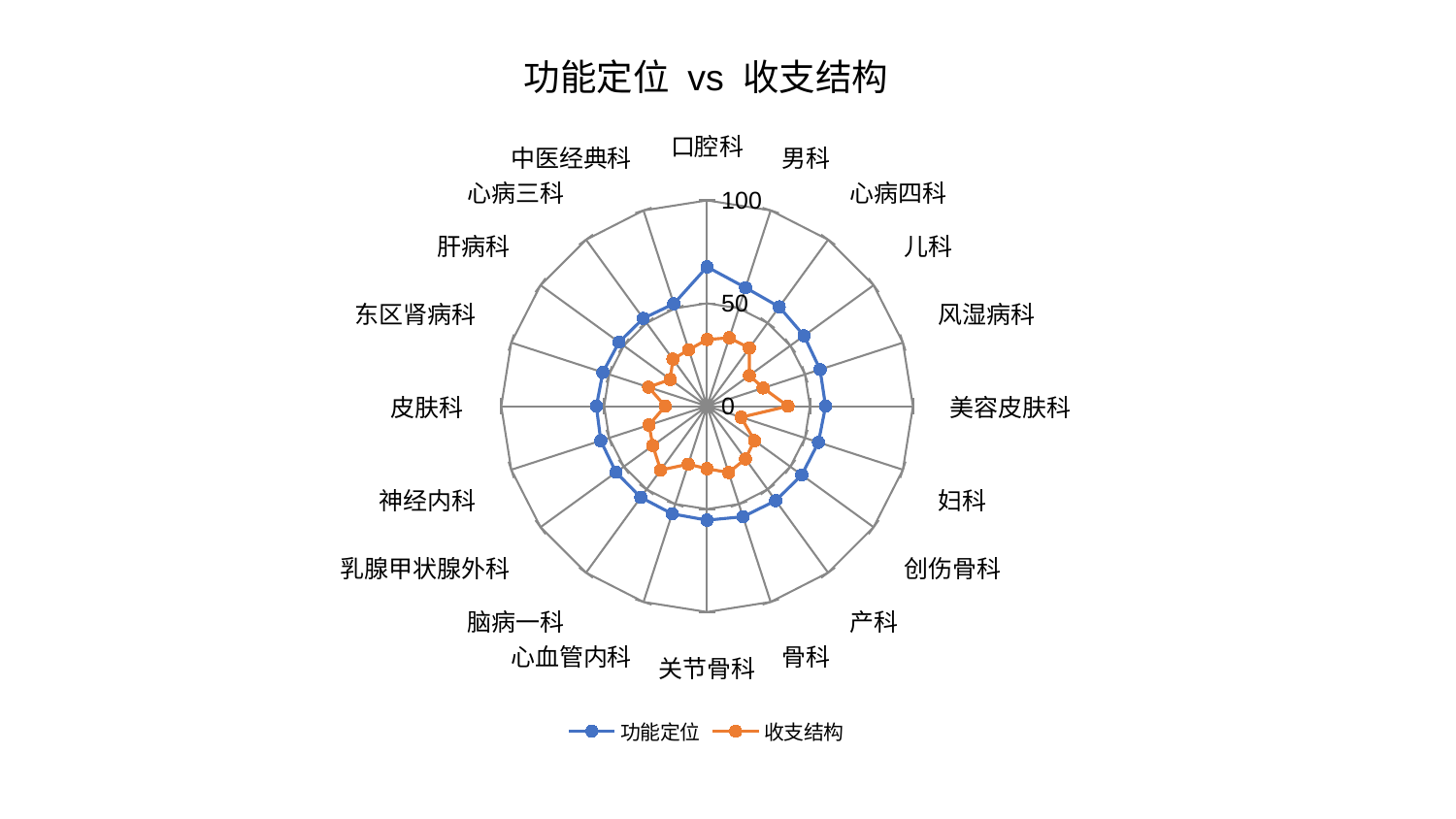

### Chart: 功能定位 vs 收支结构

| Category | 功能定位 | 收支结构 |
|---|---|---|
| 口腔科 | 67.6810001428028 | 32.39756197960709 |
| 男科 | 60.54378001610904 | 34.941255134172266 |
| 心病四科 | 59.643114365880976 | 34.94881936423559 |
| 儿科 | 58.226100308782655 | 25.437019334587198 |
| 风湿病科 | 57.715045181081756 | 28.62496173264358 |
| 美容皮肤科 | 57.564079853706225 | 39.32616591950024 |
| 妇科 | 56.89857286600192 | 17.38866089077333 |
| 创伤骨科 | 56.87224126166149 | 28.48379028809376 |
| 产科 | 56.744453641583185 | 31.689003877609416 |
| 骨科 | 56.482660857378896 | 33.9086971154255 |
| 关节骨科 | 55.37781853504014 | 30.38337672600938 |
| 心血管内科 | 54.996953859215985 | 29.64403063330095 |
| 脑病一科 | 54.76407683518347 | 38.39431663377512 |
| 乳腺甲状腺外科 | 54.68885953908657 | 32.601770155729305 |
| 神经内科 | 54.30855317453403 | 29.63525444441839 |
| 皮肤科 | 53.785611904136495 | 20.368948850717494 |
| 东区肾病科 | 53.23087487592444 | 29.902394751451734 |
| 肝病科 | 52.89075487744141 | 22.095843252630495 |
| 心病三科 | 52.72847226817667 | 28.28233457146001 |
| 中医经典科 | 52.317319671727766 | 28.820450777551496 |
34